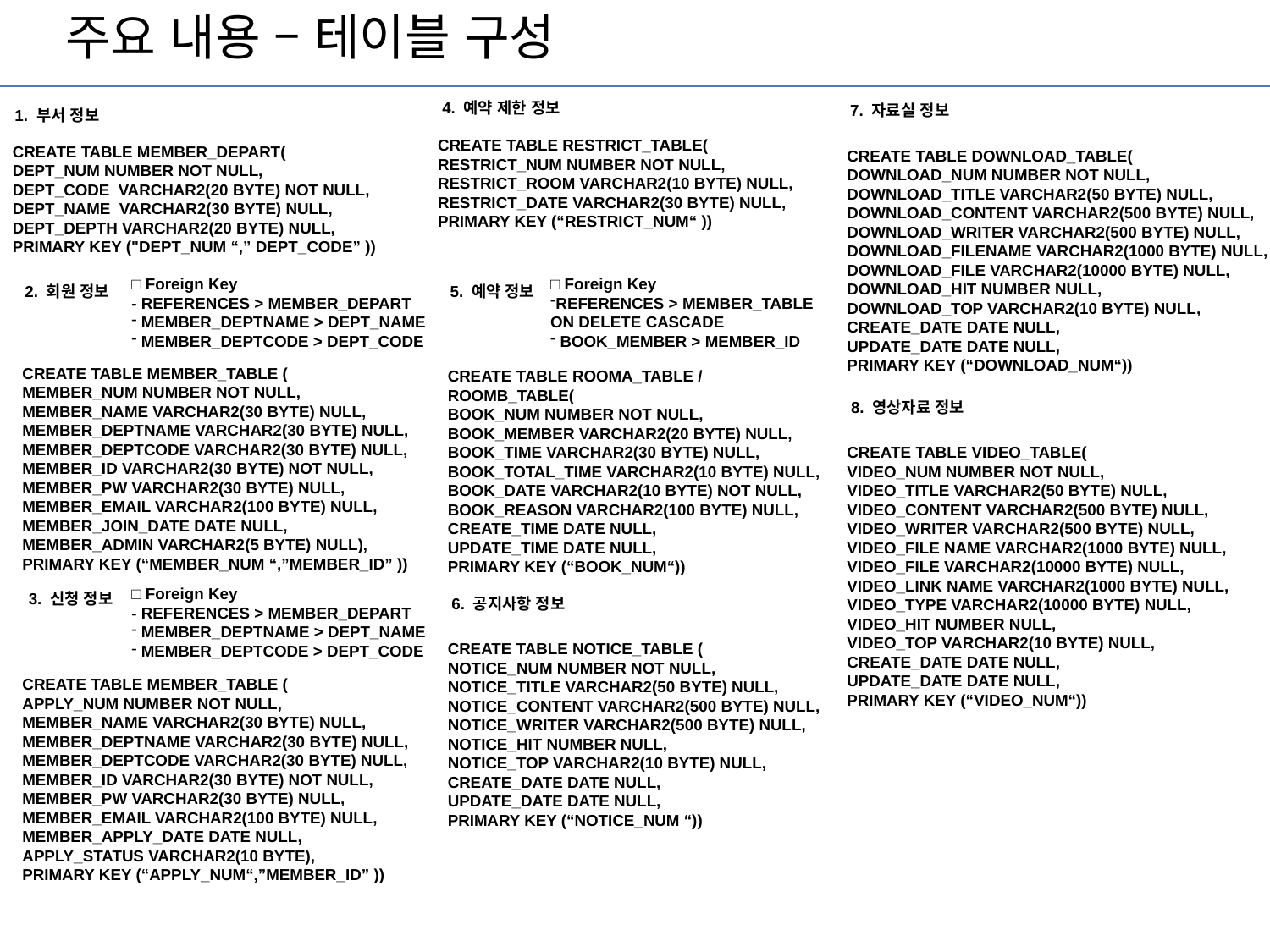

주요 내용 – 테이블 구성
4. 예약 제한 정보
7. 자료실 정보
1. 부서 정보
CREATE TABLE MEMBER_DEPART(
DEPT_NUM NUMBER NOT NULL,
DEPT_CODE  VARCHAR2(20 BYTE) NOT NULL,
DEPT_NAME  VARCHAR2(30 BYTE) NULL,
DEPT_DEPTH VARCHAR2(20 BYTE) NULL,
PRIMARY KEY ("DEPT_NUM “,” DEPT_CODE” ))
CREATE TABLE RESTRICT_TABLE(
RESTRICT_NUM NUMBER NOT NULL,
RESTRICT_ROOM VARCHAR2(10 BYTE) NULL,
RESTRICT_DATE VARCHAR2(30 BYTE) NULL,
PRIMARY KEY (“RESTRICT_NUM“ ))
CREATE TABLE DOWNLOAD_TABLE(
DOWNLOAD_NUM NUMBER NOT NULL,
DOWNLOAD_TITLE VARCHAR2(50 BYTE) NULL,
DOWNLOAD_CONTENT VARCHAR2(500 BYTE) NULL,
DOWNLOAD_WRITER VARCHAR2(500 BYTE) NULL,
DOWNLOAD_FILENAME VARCHAR2(1000 BYTE) NULL,
DOWNLOAD_FILE VARCHAR2(10000 BYTE) NULL,
DOWNLOAD_HIT NUMBER NULL,
DOWNLOAD_TOP VARCHAR2(10 BYTE) NULL,
CREATE_DATE DATE NULL,
UPDATE_DATE DATE NULL,
PRIMARY KEY (“DOWNLOAD_NUM“))
□ Foreign Key
- REFERENCES > MEMBER_DEPART
 MEMBER_DEPTNAME > DEPT_NAME
 MEMBER_DEPTCODE > DEPT_CODE
□ Foreign Key
REFERENCES > MEMBER_TABLE
ON DELETE CASCADE
 BOOK_MEMBER > MEMBER_ID
2. 회원 정보
5. 예약 정보
CREATE TABLE MEMBER_TABLE (
MEMBER_NUM NUMBER NOT NULL,
MEMBER_NAME VARCHAR2(30 BYTE) NULL,
MEMBER_DEPTNAME VARCHAR2(30 BYTE) NULL,
MEMBER_DEPTCODE VARCHAR2(30 BYTE) NULL,
MEMBER_ID VARCHAR2(30 BYTE) NOT NULL,
MEMBER_PW VARCHAR2(30 BYTE) NULL,
MEMBER_EMAIL VARCHAR2(100 BYTE) NULL,
MEMBER_JOIN_DATE DATE NULL,
MEMBER_ADMIN VARCHAR2(5 BYTE) NULL),
PRIMARY KEY (“MEMBER_NUM “,”MEMBER_ID” ))
CREATE TABLE ROOMA_TABLE / ROOMB_TABLE(
BOOK_NUM NUMBER NOT NULL,
BOOK_MEMBER VARCHAR2(20 BYTE) NULL,
BOOK_TIME VARCHAR2(30 BYTE) NULL,
BOOK_TOTAL_TIME VARCHAR2(10 BYTE) NULL,
BOOK_DATE VARCHAR2(10 BYTE) NOT NULL,
BOOK_REASON VARCHAR2(100 BYTE) NULL,
CREATE_TIME DATE NULL,
UPDATE_TIME DATE NULL,
PRIMARY KEY (“BOOK_NUM“))
8. 영상자료 정보
CREATE TABLE VIDEO_TABLE(
VIDEO_NUM NUMBER NOT NULL,
VIDEO_TITLE VARCHAR2(50 BYTE) NULL,
VIDEO_CONTENT VARCHAR2(500 BYTE) NULL,
VIDEO_WRITER VARCHAR2(500 BYTE) NULL,
VIDEO_FILE NAME VARCHAR2(1000 BYTE) NULL,
VIDEO_FILE VARCHAR2(10000 BYTE) NULL,
VIDEO_LINK NAME VARCHAR2(1000 BYTE) NULL,
VIDEO_TYPE VARCHAR2(10000 BYTE) NULL,
VIDEO_HIT NUMBER NULL,
VIDEO_TOP VARCHAR2(10 BYTE) NULL,
CREATE_DATE DATE NULL,
UPDATE_DATE DATE NULL,
PRIMARY KEY (“VIDEO_NUM“))
□ Foreign Key
- REFERENCES > MEMBER_DEPART
 MEMBER_DEPTNAME > DEPT_NAME
 MEMBER_DEPTCODE > DEPT_CODE
3. 신청 정보
6. 공지사항 정보
CREATE TABLE NOTICE_TABLE (
NOTICE_NUM NUMBER NOT NULL,
NOTICE_TITLE VARCHAR2(50 BYTE) NULL,
NOTICE_CONTENT VARCHAR2(500 BYTE) NULL,
NOTICE_WRITER VARCHAR2(500 BYTE) NULL,
NOTICE_HIT NUMBER NULL,
NOTICE_TOP VARCHAR2(10 BYTE) NULL,
CREATE_DATE DATE NULL,
UPDATE_DATE DATE NULL,
PRIMARY KEY (“NOTICE_NUM “))
CREATE TABLE MEMBER_TABLE (
APPLY_NUM NUMBER NOT NULL,
MEMBER_NAME VARCHAR2(30 BYTE) NULL,
MEMBER_DEPTNAME VARCHAR2(30 BYTE) NULL,
MEMBER_DEPTCODE VARCHAR2(30 BYTE) NULL,
MEMBER_ID VARCHAR2(30 BYTE) NOT NULL,
MEMBER_PW VARCHAR2(30 BYTE) NULL,
MEMBER_EMAIL VARCHAR2(100 BYTE) NULL,
MEMBER_APPLY_DATE DATE NULL,
APPLY_STATUS VARCHAR2(10 BYTE),
PRIMARY KEY (“APPLY_NUM“,”MEMBER_ID” ))